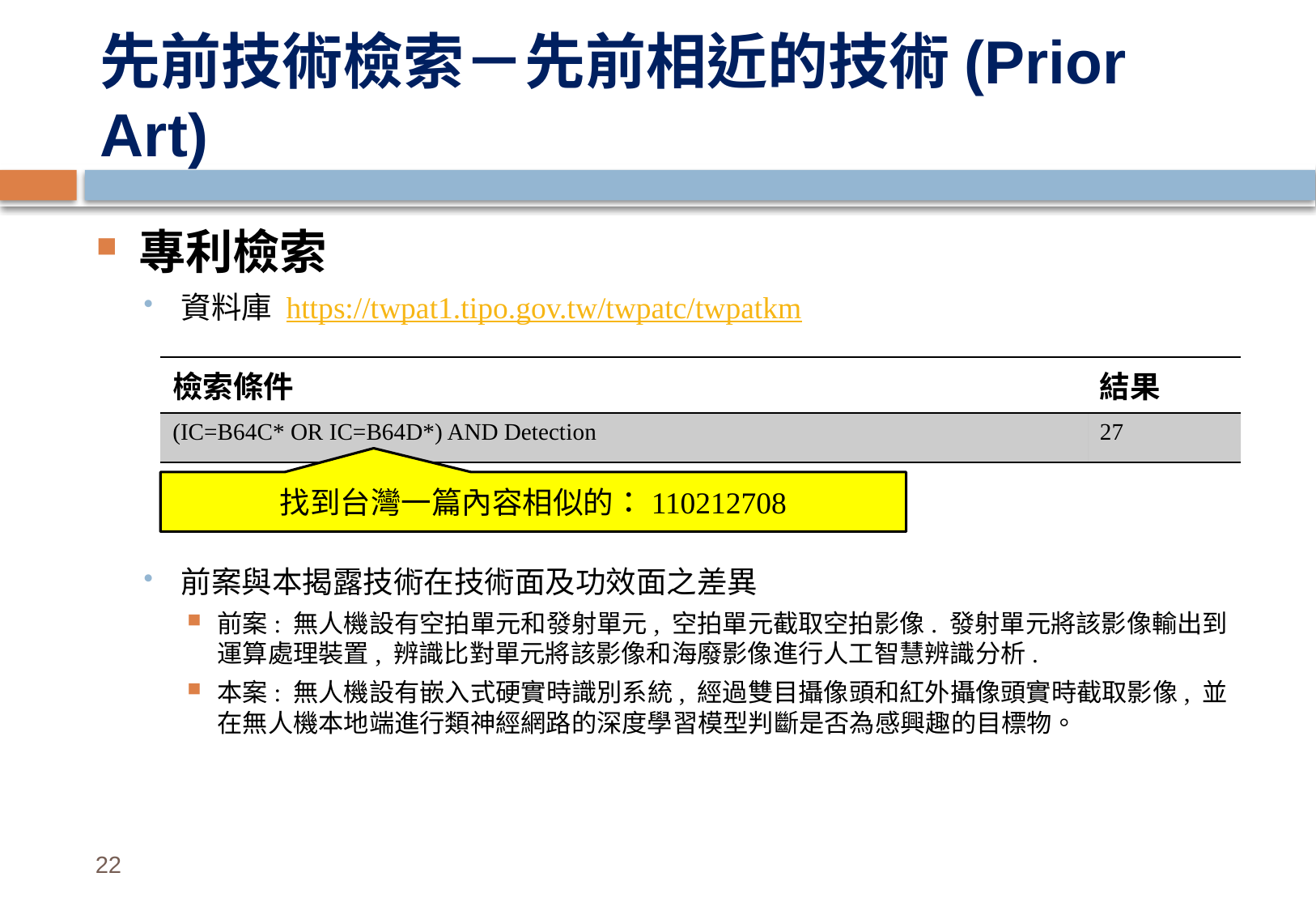

# 先前技術檢索－先前相近的技術(Prior Art)
專利檢索
資料庫 https://twpat1.tipo.gov.tw/twpatc/twpatkm

前案與本揭露技術在技術面及功效面之差異
前案: 無人機設有空拍單元和發射單元, 空拍單元截取空拍影像. 發射單元將該影像輸出到運算處理裝置, 辨識比對單元將該影像和海廢影像進行人工智慧辨識分析.
本案: 無人機設有嵌入式硬實時識別系統, 經過雙目攝像頭和紅外攝像頭實時截取影像, 並在無人機本地端進行類神經網路的深度學習模型判斷是否為感興趣的目標物。
| 檢索條件 | 結果 |
| --- | --- |
| (IC=B64C\* OR IC=B64D\*) AND Detection | 27 |
找到台灣一篇內容相似的：110212708
22